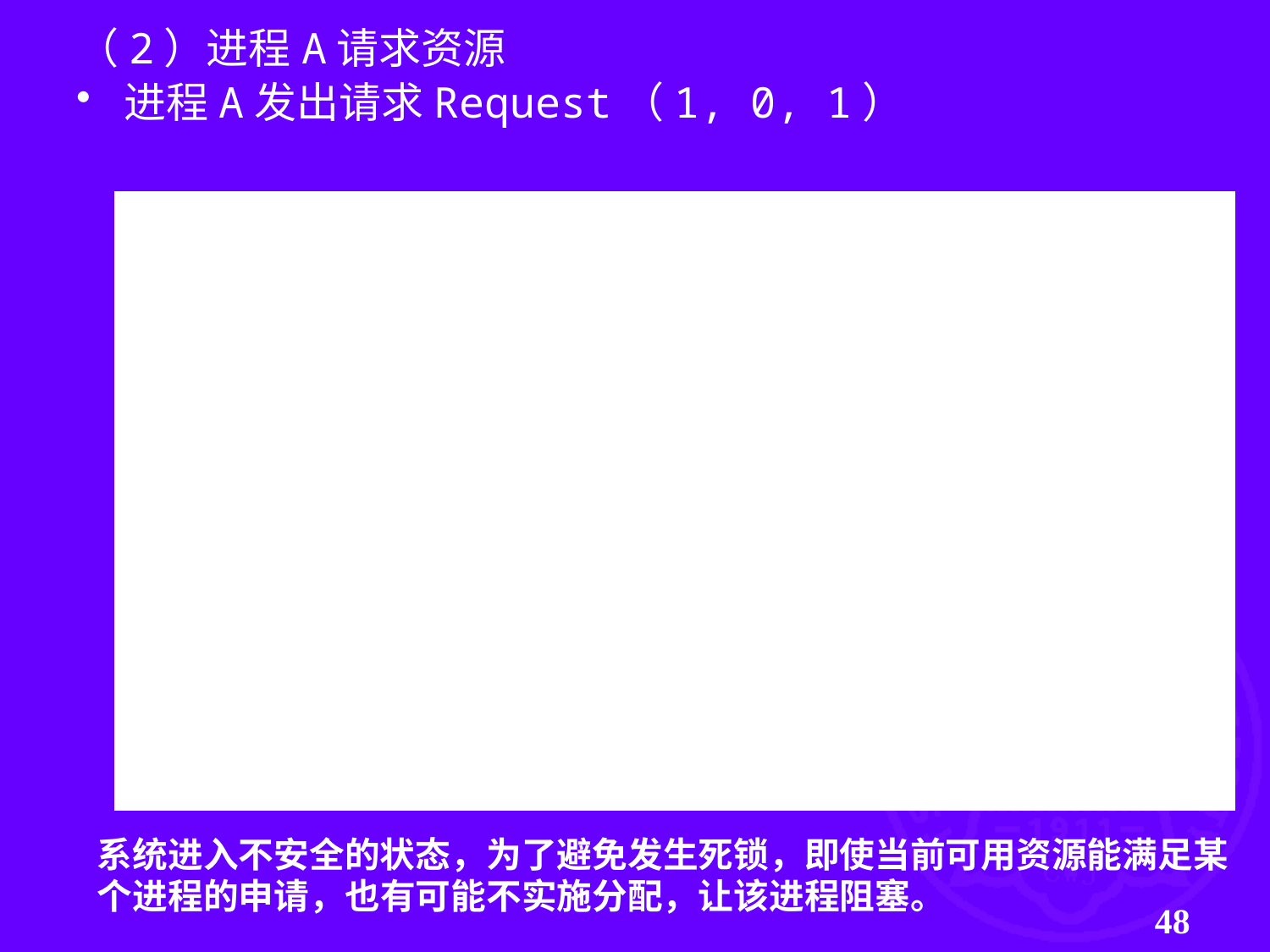

（2）进程A请求资源
进程A发出请求Request（1, 0, 1）

| 资源情况 进 程 | Max |  |  | Allocation |  |  | Need |  |  | Available |  |  |
| --- | --- | --- | --- | --- | --- | --- | --- | --- | --- | --- | --- | --- |
|  | R1 | R2 | R3 | R1 | R2 | R3 | R1 | R2 | R3 | R1 | R2 | R3 |
| A | 3 | 2 | 2 | 2 | 0 | 1 | 1 | 2 | 1 | 0 | 1 | 1 |
| B | 6 | 1 | 3 | 5 | 1 | 1 | 1 | 0 | 2 |  |  |  |
| C | 3 | 1 | 4 | 2 | 1 | 1 | 1 | 0 | 3 |  |  |  |
| D | 4 | 2 | 2 | 0 | 0 | 2 | 4 | 2 | 0 |  |  |  |

为进程A分配资源后的有关数据
系统进入不安全的状态，为了避免发生死锁，即使当前可用资源能满足某个进程的申请，也有可能不实施分配，让该进程阻塞。